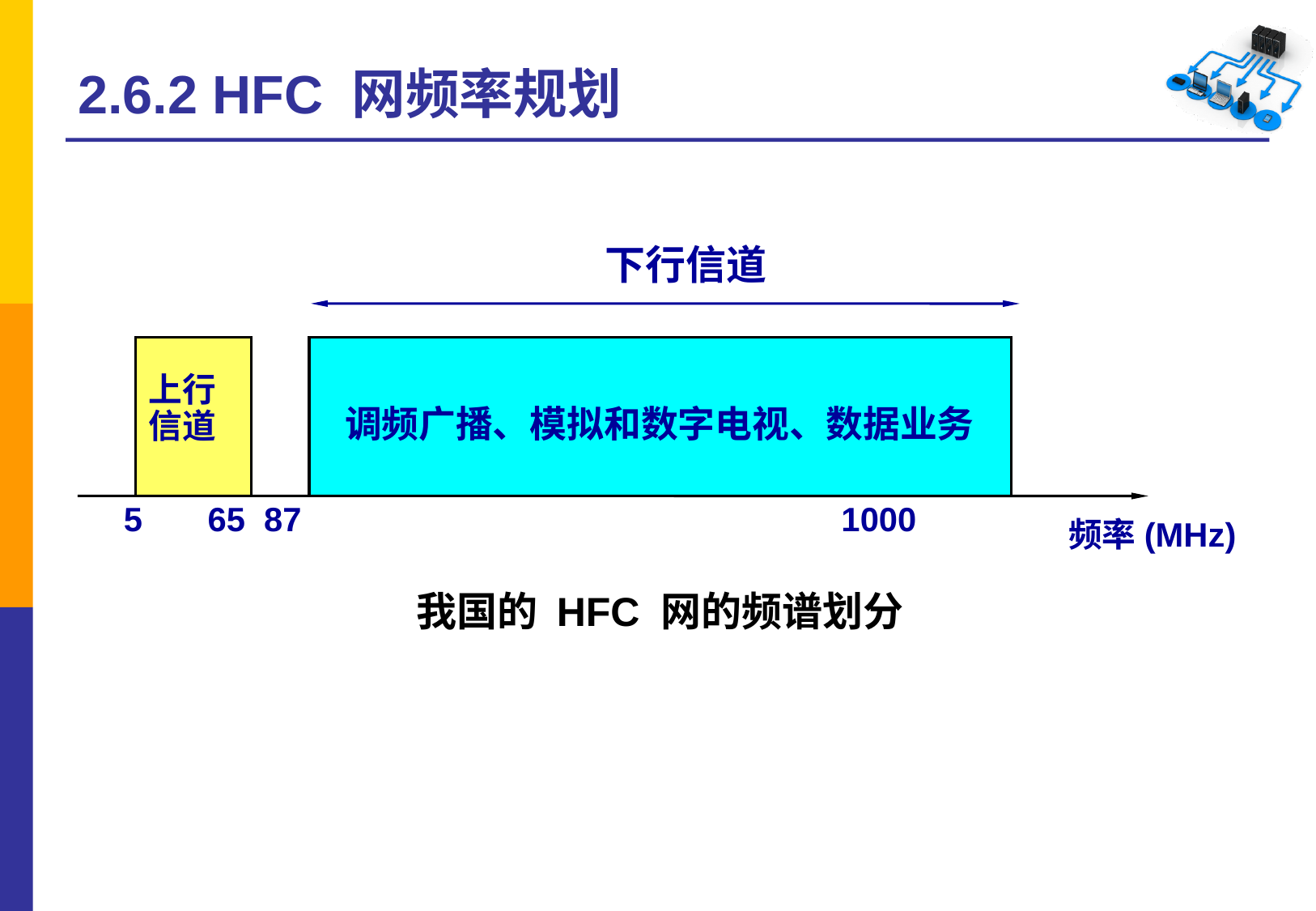

# 2.6.2 HFC 网频率规划
下行信道

上行
信道
调频广播、模拟和数字电视、数据业务
5       65  87                                                          1000

频率(MHz)
我国的 HFC 网的频谱划分